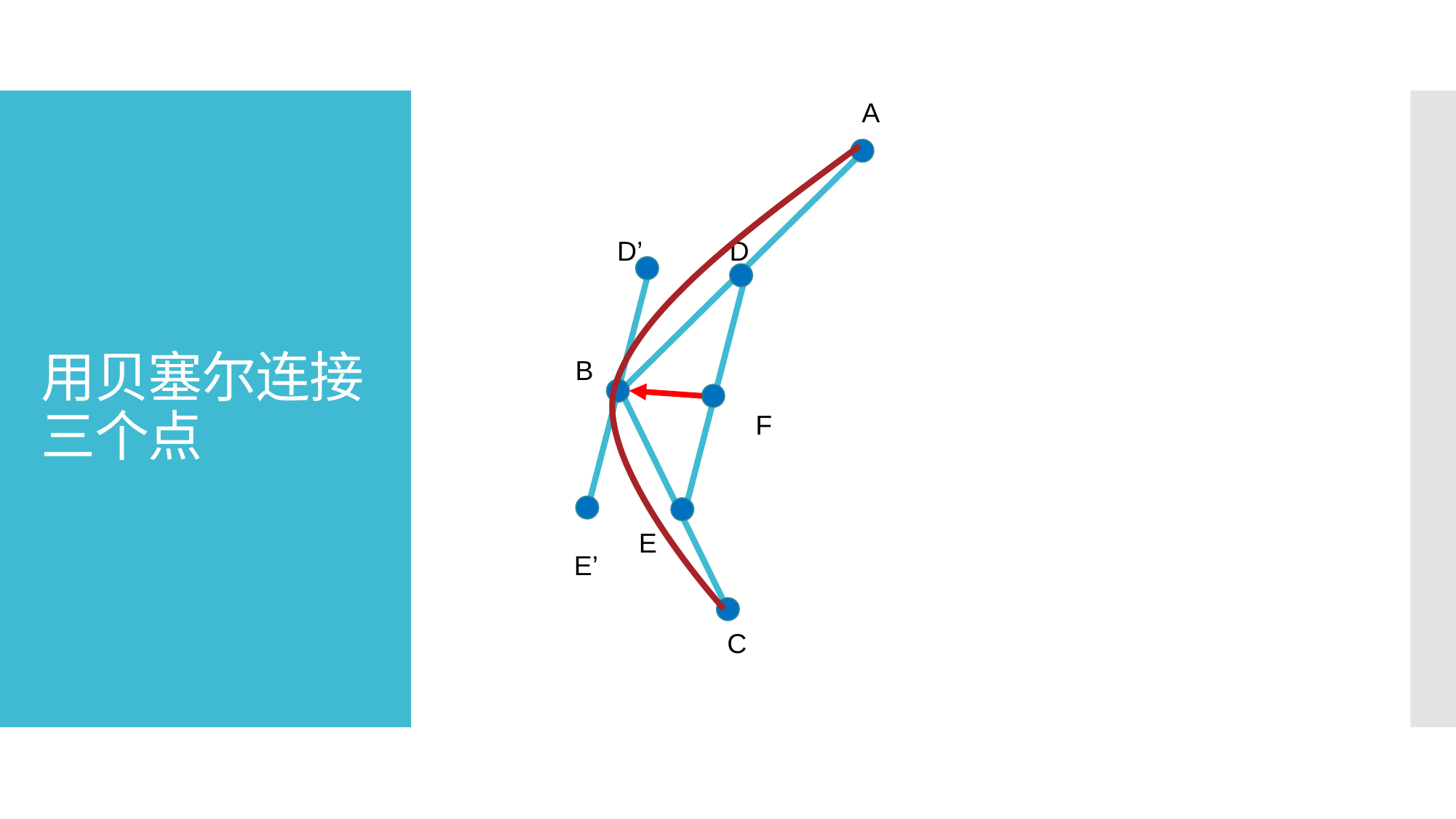

A
# 用贝塞尔连接三个点

D’
D

B

F

E
E’

C